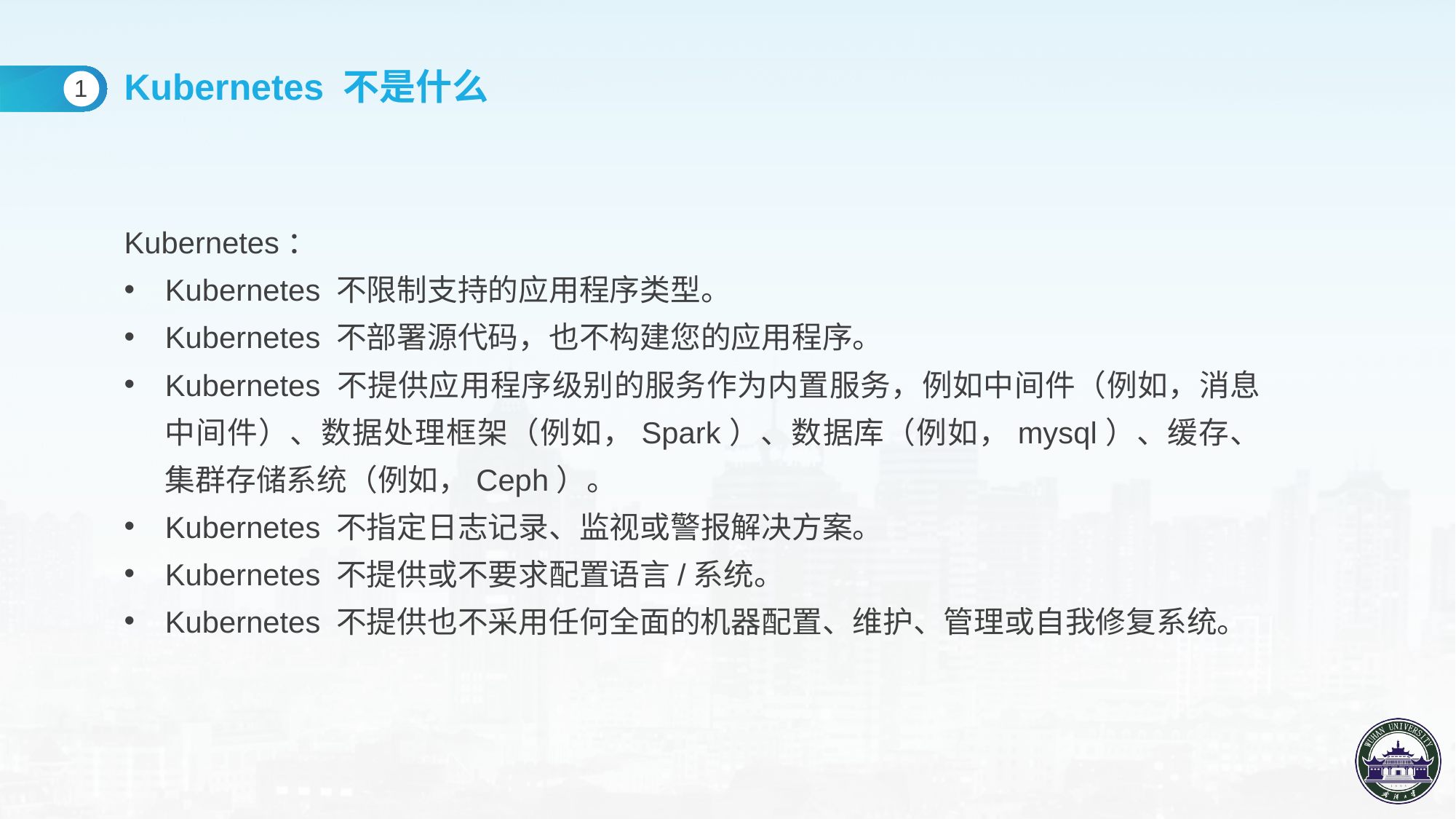

Kubernetes 不是什么
1
Kubernetes：
Kubernetes 不限制支持的应用程序类型。
Kubernetes 不部署源代码，也不构建您的应用程序。
Kubernetes 不提供应用程序级别的服务作为内置服务，例如中间件（例如，消息中间件）、数据处理框架（例如，Spark）、数据库（例如，mysql）、缓存、集群存储系统（例如，Ceph）。
Kubernetes 不指定日志记录、监视或警报解决方案。
Kubernetes 不提供或不要求配置语言/系统。
Kubernetes 不提供也不采用任何全面的机器配置、维护、管理或自我修复系统。